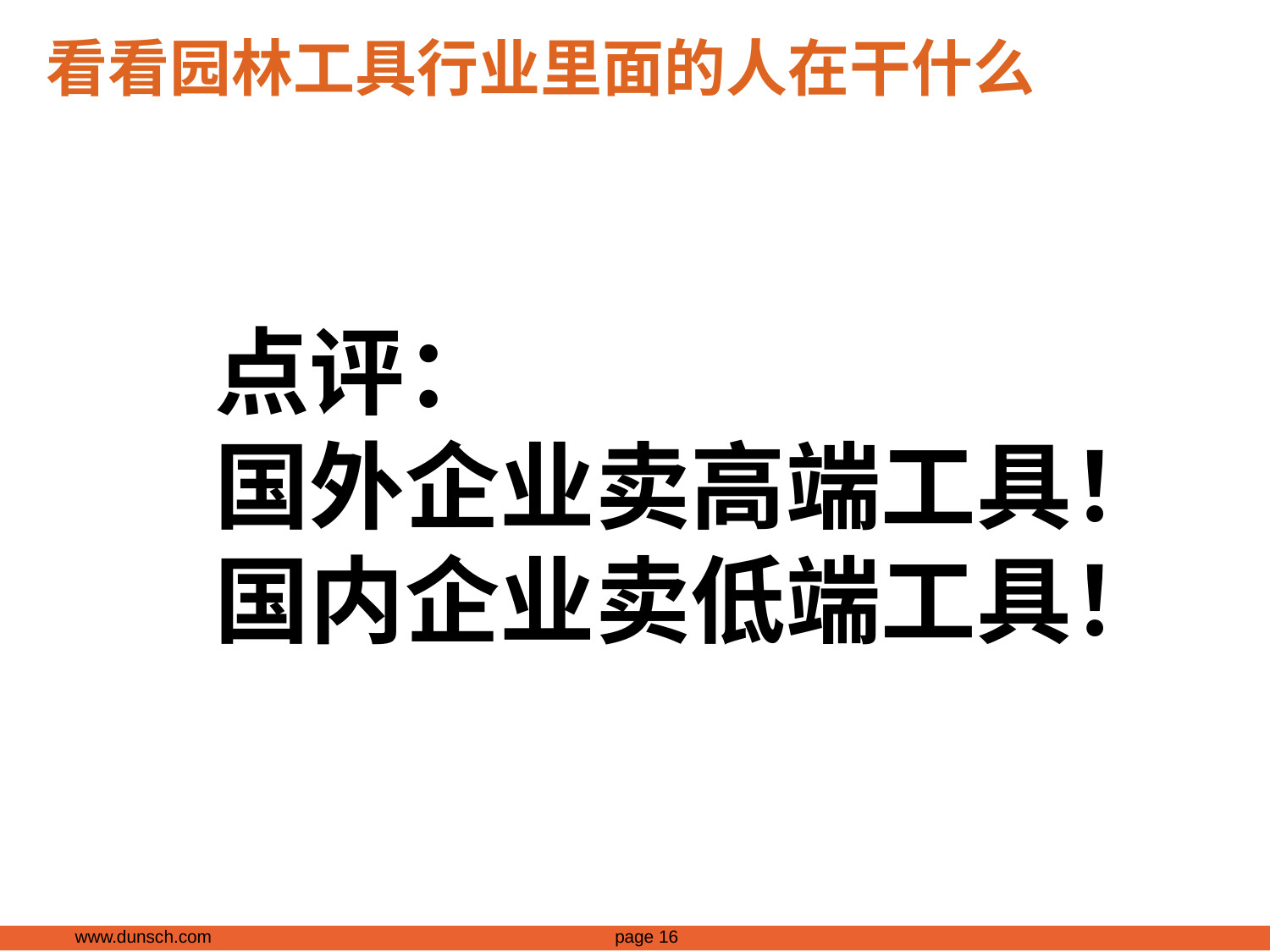

# 看看园林工具行业里面的人在干什么
点评：
国外企业卖高端工具！
国内企业卖低端工具！